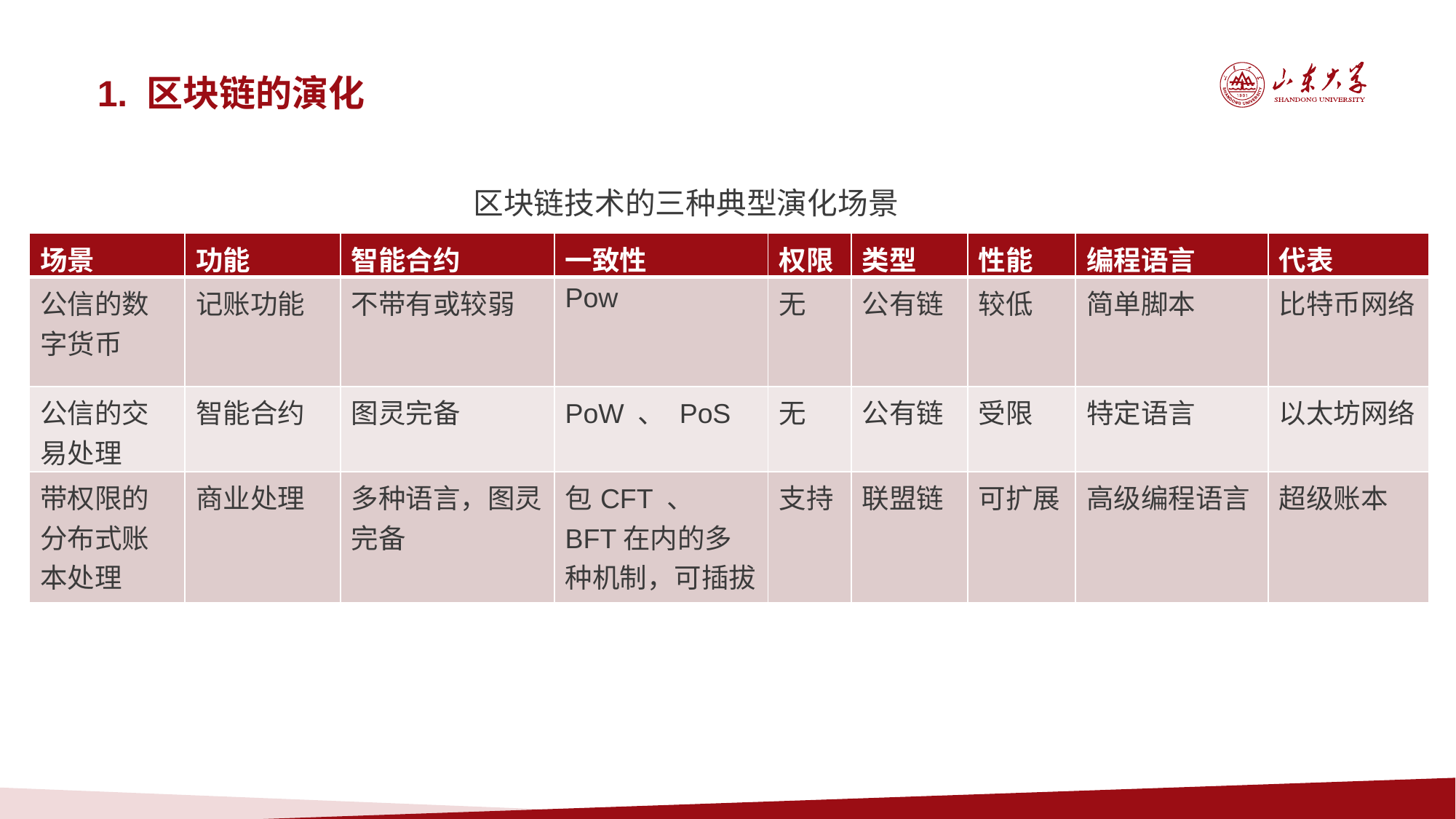

1. 区块链的演化
区块链技术的三种典型演化场景
| 场景 | 功能 | 智能合约 | 一致性 | 权限 | 类型 | 性能 | 编程语言 | 代表 |
| --- | --- | --- | --- | --- | --- | --- | --- | --- |
| 公信的数字货币 | 记账功能 | 不带有或较弱 | Pow | 无 | 公有链 | 较低 | 简单脚本 | 比特币网络 |
| 公信的交易处理 | 智能合约 | 图灵完备 | PoW 、 PoS | 无 | 公有链 | 受限 | 特定语言 | 以太坊网络 |
| 带权限的分布式账本处理 | 商业处理 | 多种语言，图灵完备 | 包CFT 、 BFT在内的多种机制，可插拔 | 支持 | 联盟链 | 可扩展 | 高级编程语言 | 超级账本 |